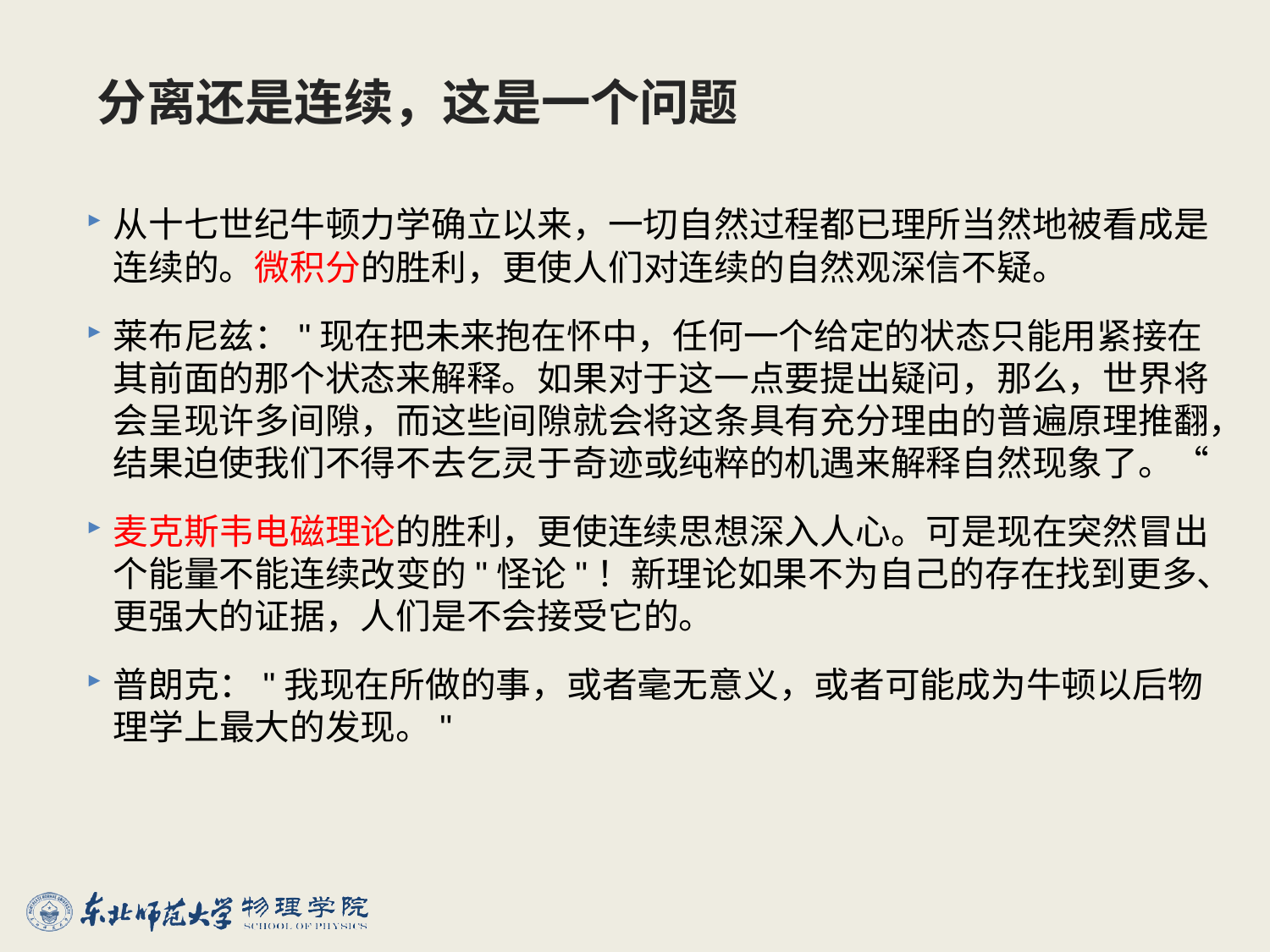

# 分离还是连续，这是一个问题
从十七世纪牛顿力学确立以来，一切自然过程都已理所当然地被看成是连续的。微积分的胜利，更使人们对连续的自然观深信不疑。
莱布尼兹："现在把未来抱在怀中，任何一个给定的状态只能用紧接在其前面的那个状态来解释。如果对于这一点要提出疑问，那么，世界将会呈现许多间隙，而这些间隙就会将这条具有充分理由的普遍原理推翻，结果迫使我们不得不去乞灵于奇迹或纯粹的机遇来解释自然现象了。“
麦克斯韦电磁理论的胜利，更使连续思想深入人心。可是现在突然冒出个能量不能连续改变的"怪论"！新理论如果不为自己的存在找到更多、更强大的证据，人们是不会接受它的。
普朗克："我现在所做的事，或者毫无意义，或者可能成为牛顿以后物理学上最大的发现。"